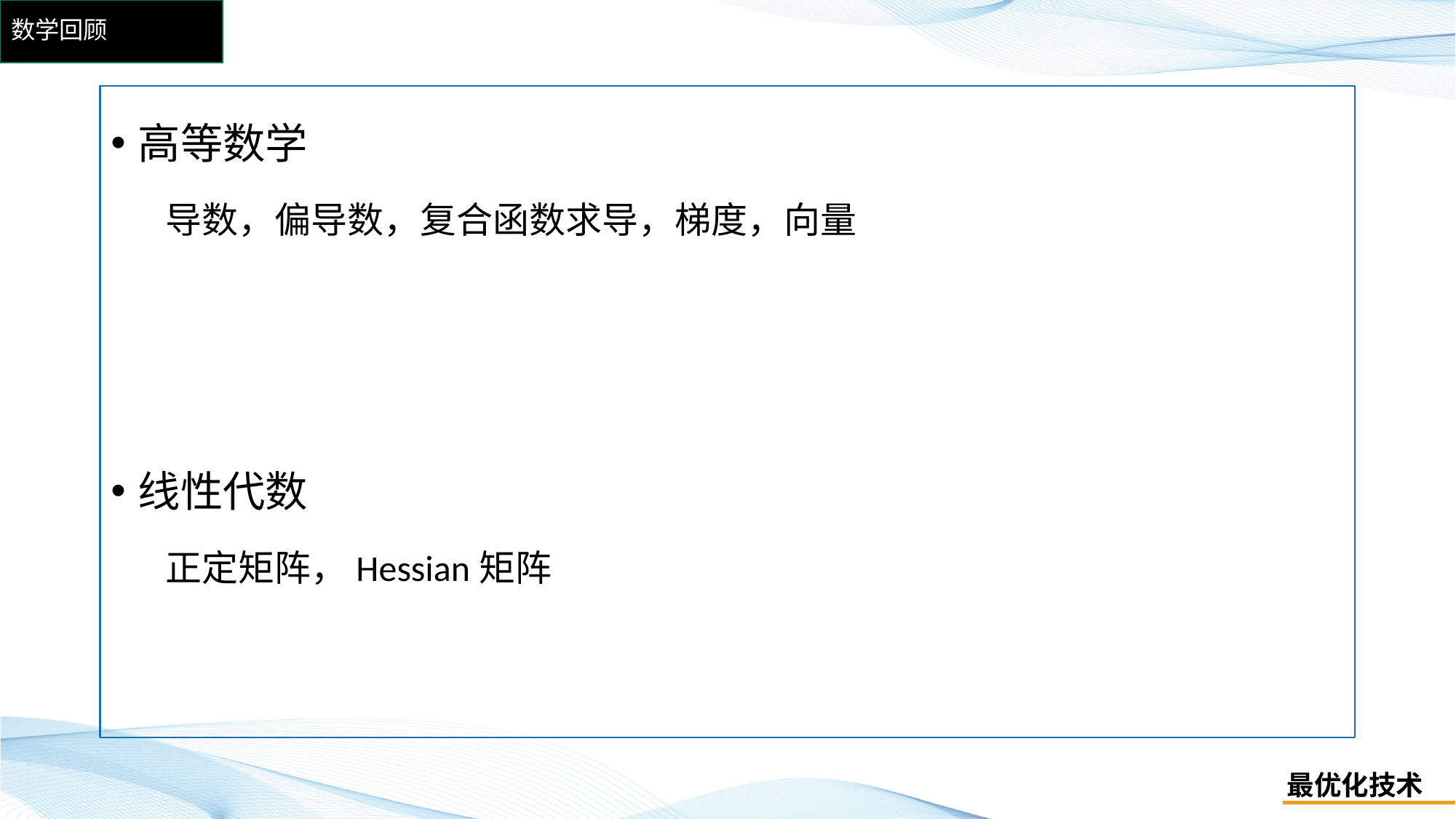

# 数学回顾
高等数学
导数，偏导数，复合函数求导，梯度，向量

线性代数
正定矩阵，Hessian矩阵